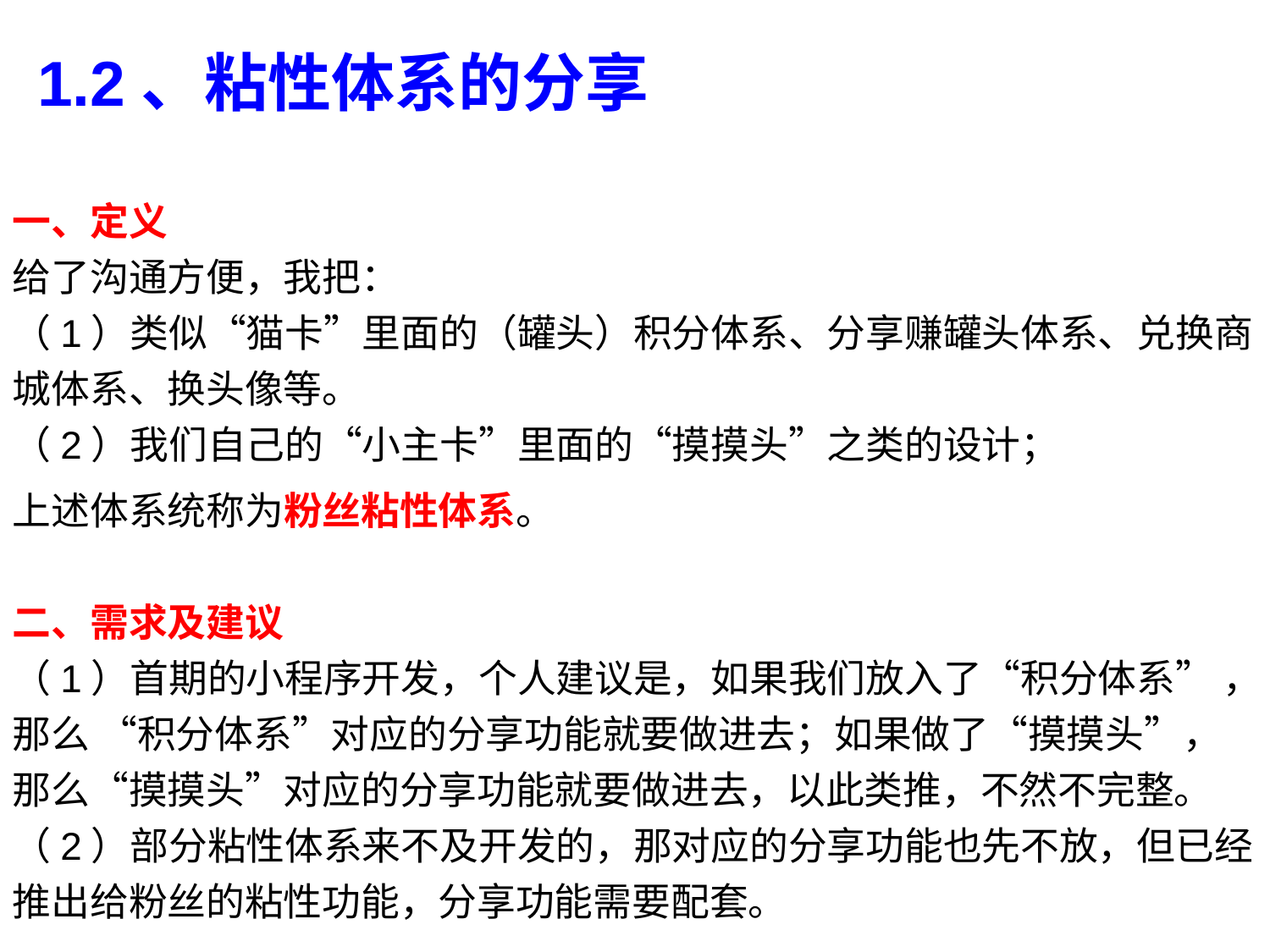

1.2、粘性体系的分享
一、定义
给了沟通方便，我把：
（1）类似“猫卡”里面的（罐头）积分体系、分享赚罐头体系、兑换商城体系、换头像等。
（2）我们自己的“小主卡”里面的“摸摸头”之类的设计；
上述体系统称为粉丝粘性体系。

二、需求及建议
（1）首期的小程序开发，个人建议是，如果我们放入了“积分体系” ，那么 “积分体系”对应的分享功能就要做进去；如果做了“摸摸头”，那么“摸摸头”对应的分享功能就要做进去，以此类推，不然不完整。
（2）部分粘性体系来不及开发的，那对应的分享功能也先不放，但已经推出给粉丝的粘性功能，分享功能需要配套。